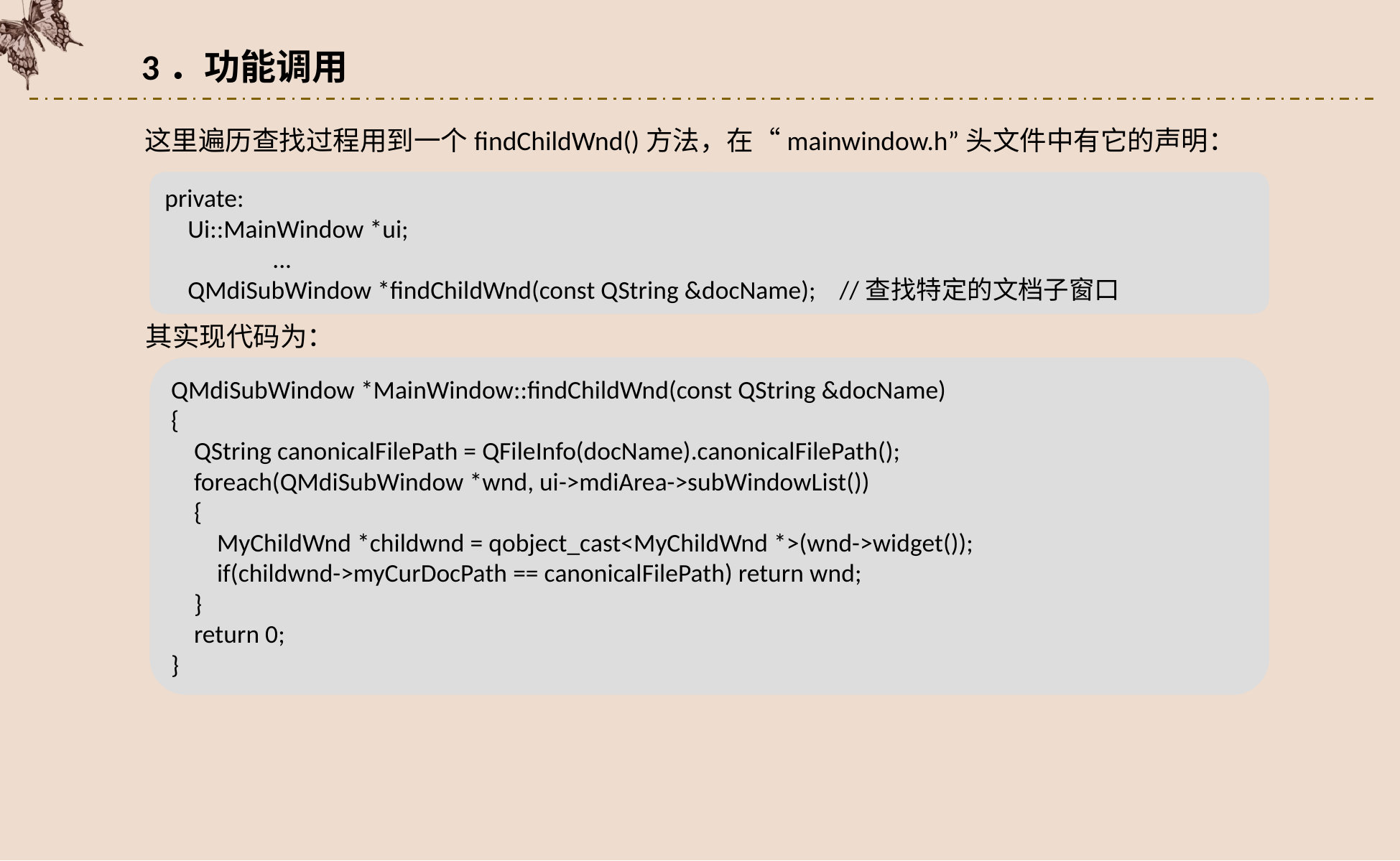

3．功能调用
这里遍历查找过程用到一个findChildWnd()方法，在“mainwindow.h”头文件中有它的声明：
private:
    Ui::MainWindow *ui;
	...
    QMdiSubWindow *findChildWnd(const QString &docName);    //查找特定的文档子窗口
其实现代码为：
QMdiSubWindow *MainWindow::findChildWnd(const QString &docName)
{
    QString canonicalFilePath = QFileInfo(docName).canonicalFilePath();
    foreach(QMdiSubWindow *wnd, ui->mdiArea->subWindowList())
    {
        MyChildWnd *childwnd = qobject_cast<MyChildWnd *>(wnd->widget());
        if(childwnd->myCurDocPath == canonicalFilePath) return wnd;
    }
    return 0;
}